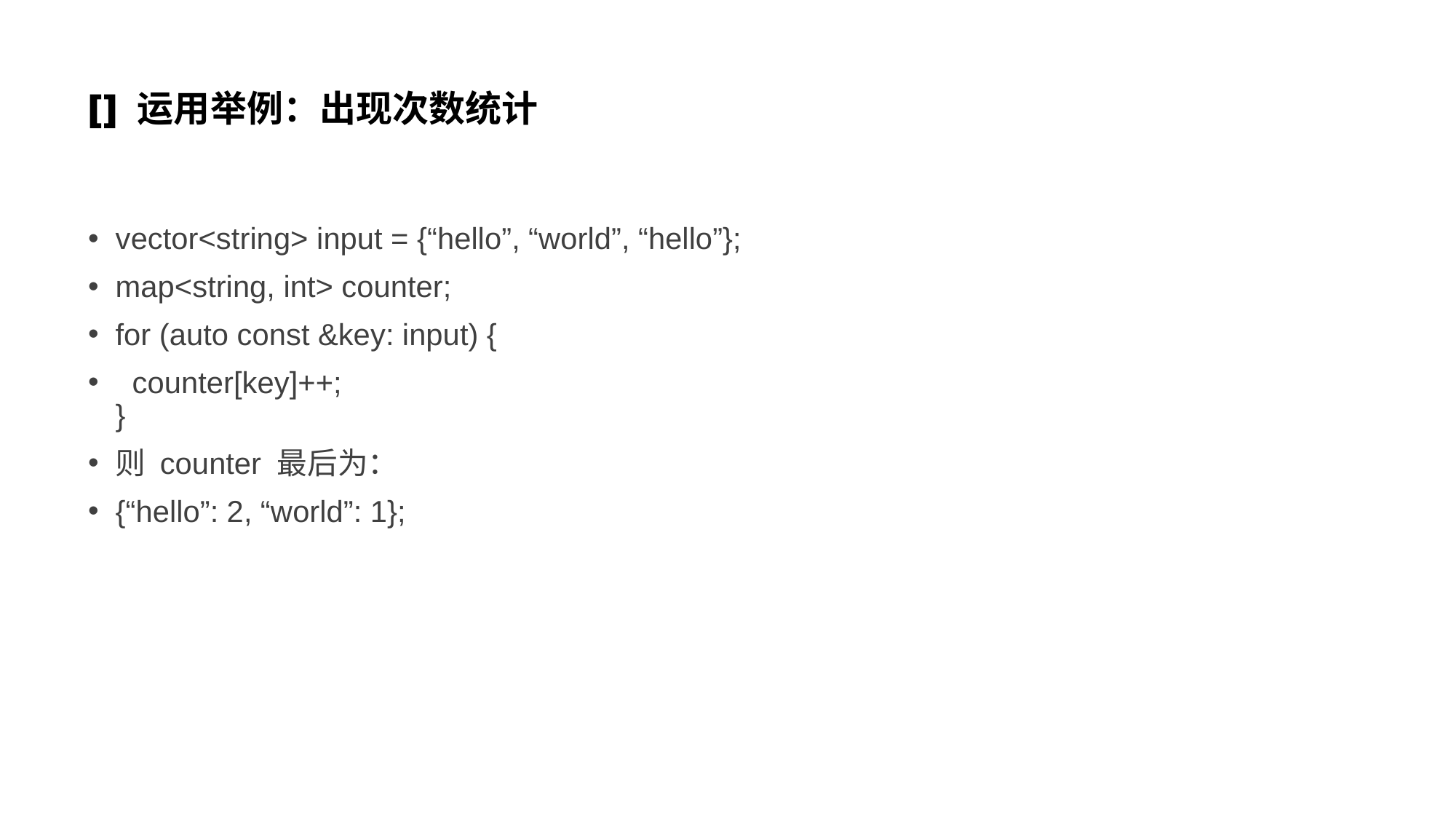

# [] 运用举例：出现次数统计
vector<string> input = {“hello”, “world”, “hello”};
map<string, int> counter;
for (auto const &key: input) {
  counter[key]++;
}
则 counter 最后为：
{“hello”: 2, “world”: 1};